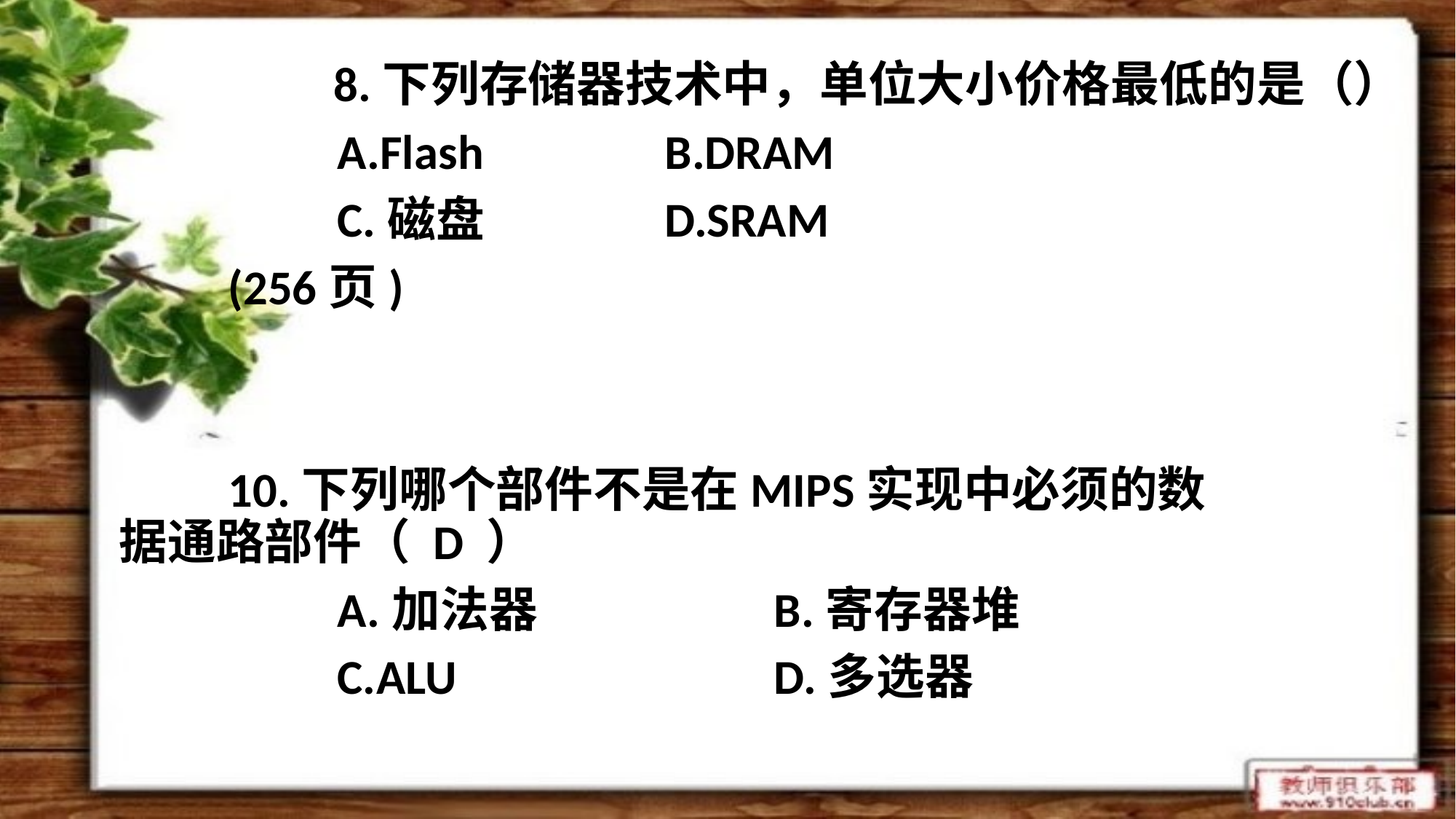

8.下列存储器技术中，单位大小价格最低的是（）
		A.Flash		B.DRAM
		C.磁盘		D.SRAM
	(256页)

	10.下列哪个部件不是在MIPS实现中必须的数	      	      据通路部件（ D ）
		A.加法器			B.寄存器堆
		C.ALU			D.多选器